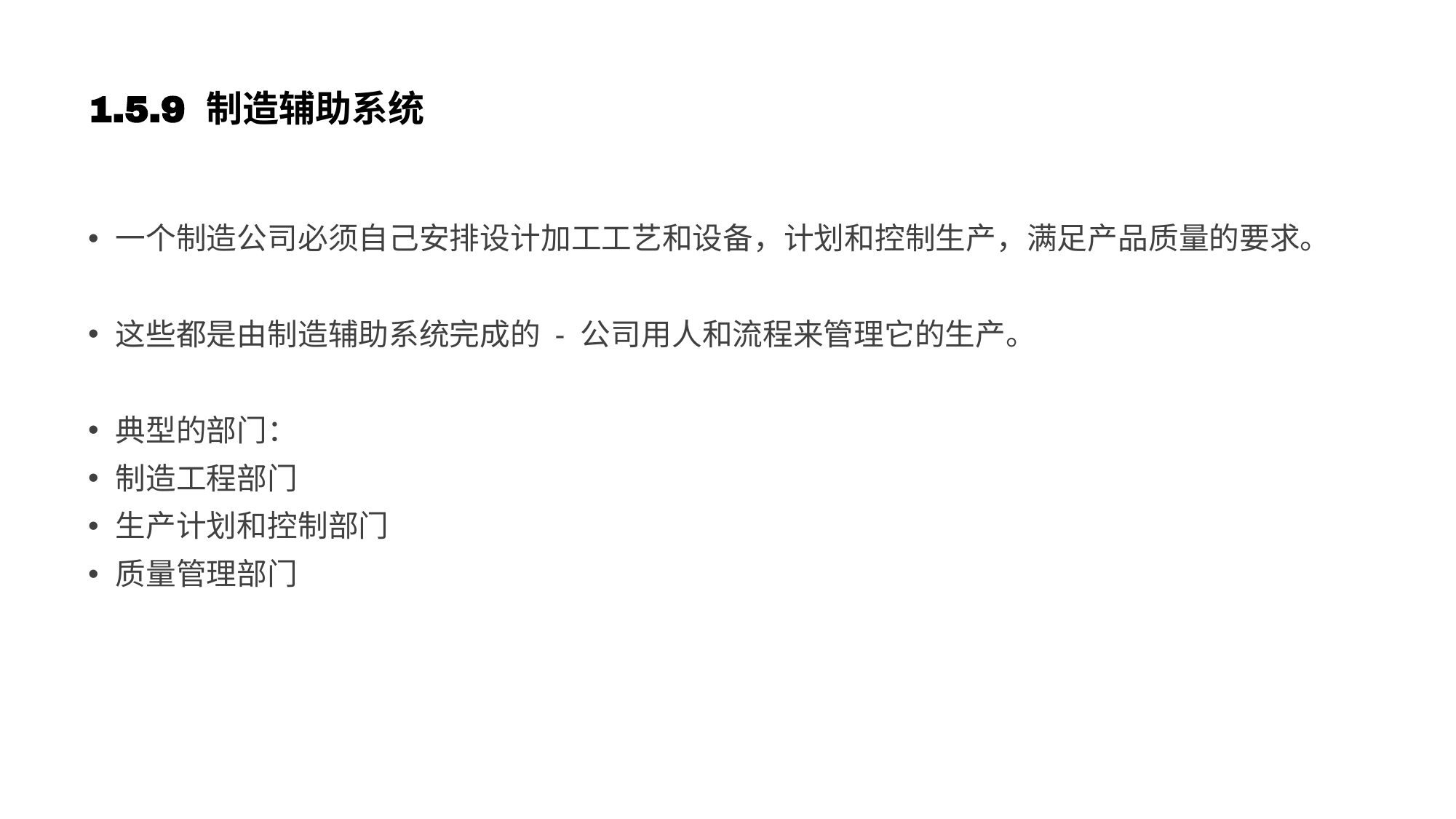

# 1.5.9 制造辅助系统
一个制造公司必须自己安排设计加工工艺和设备，计划和控制生产，满足产品质量的要求。

这些都是由制造辅助系统完成的 - 公司用人和流程来管理它的生产。

典型的部门：
制造工程部门
生产计划和控制部门
质量管理部门